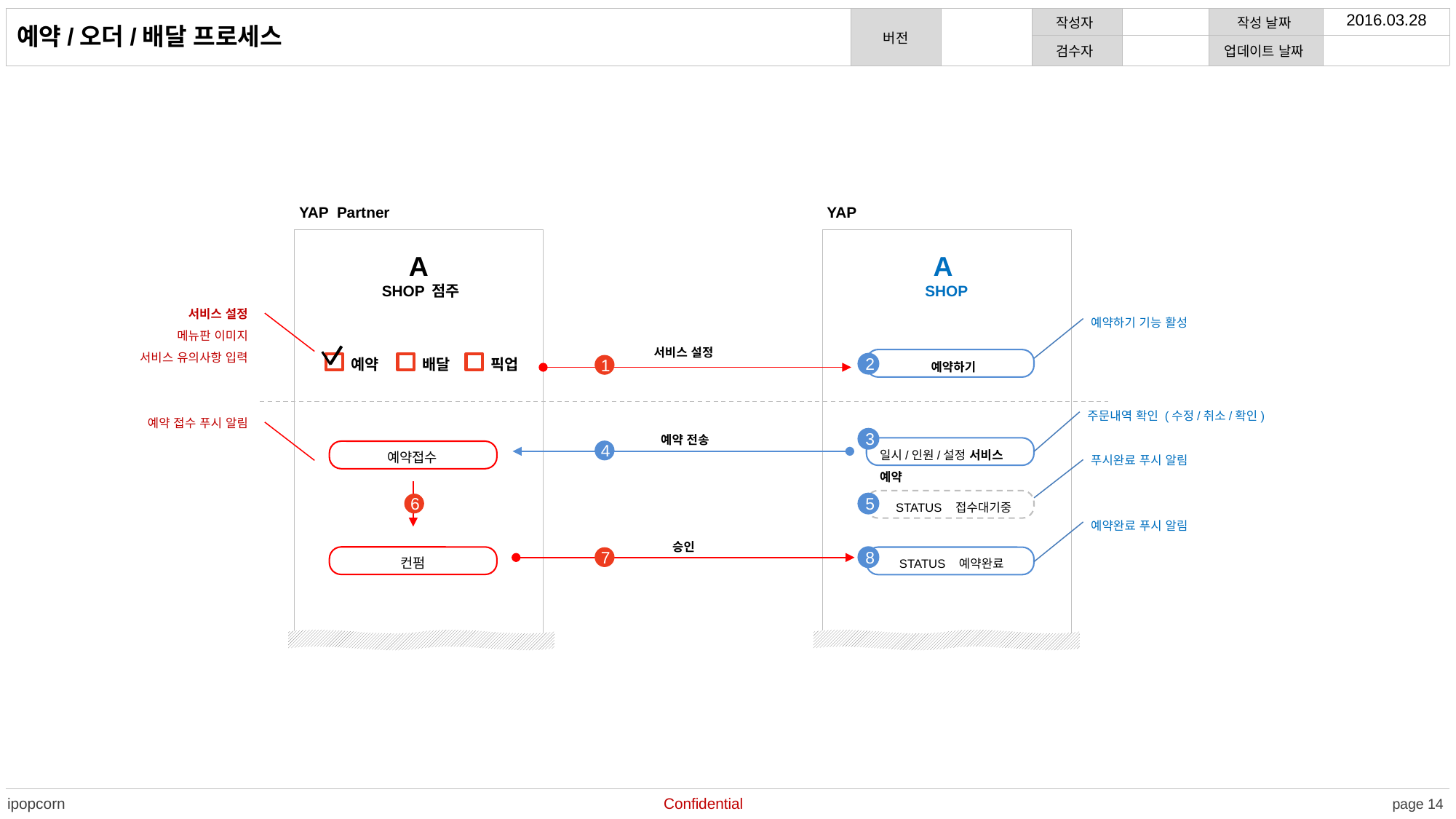

2016.03.28
예약/오더/배달 프로세스

YAP  Partner
YAP

A
 SHOP 점주
A
SHOP
서비스 설정
메뉴판 이미지
서비스 유의사항 입력
예약하기 기능 활성
서비스 설정
예약
배달
픽업
예약하기

2

1
주문내역 확인 (수정/취소/확인)
예약 접수 푸시 알림
예약 전송
3
일시/인원/설정 서비스 예약
예약접수

4

푸시완료 푸시 알림
 STATUS   접수대기중

5
6
예약완료 푸시 알림
승인
컨펌
STATUS   예약완료
8

7